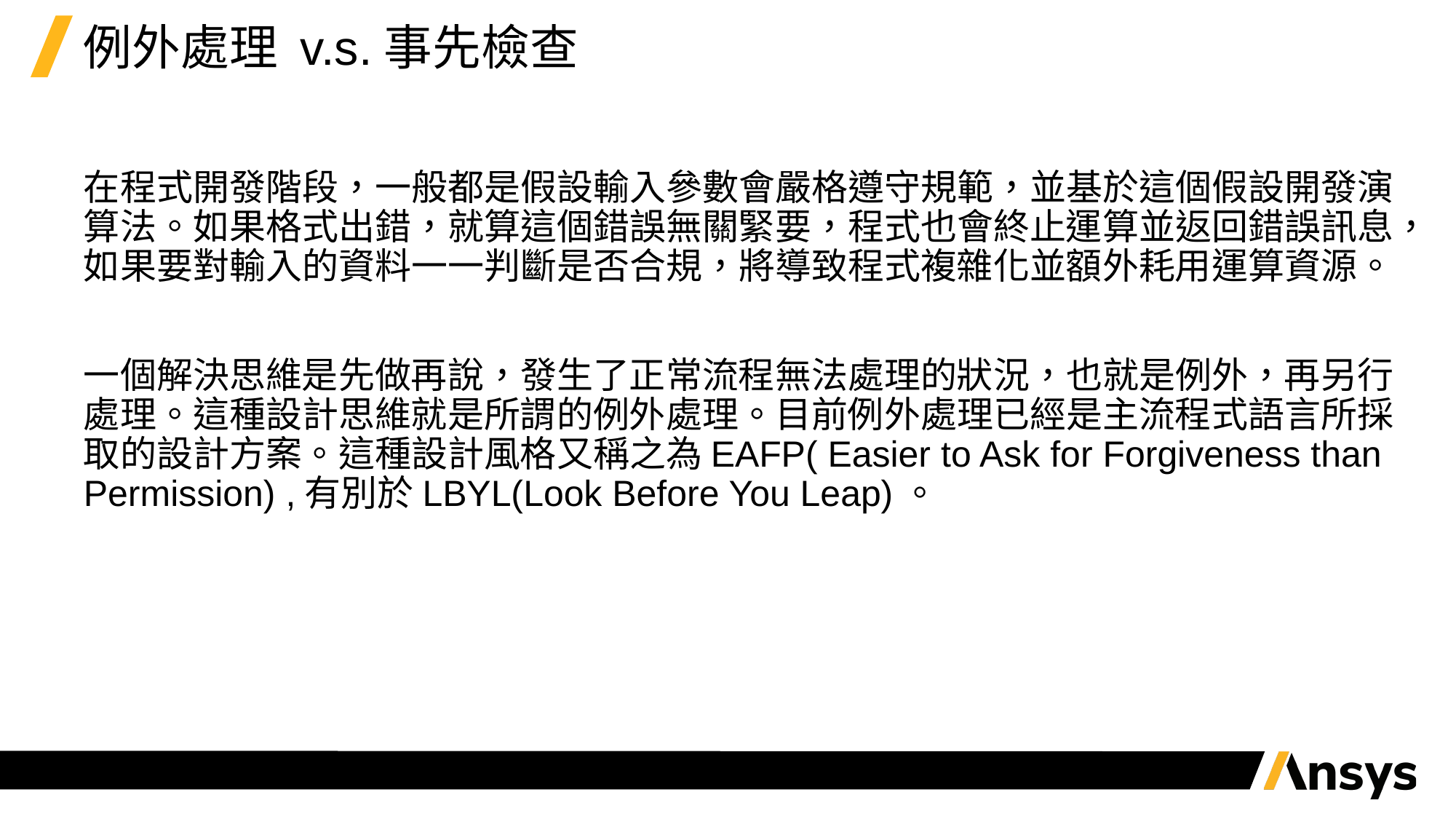

# 例外處理 v.s.事先檢查
在程式開發階段，一般都是假設輸入參數會嚴格遵守規範，並基於這個假設開發演算法。如果格式出錯，就算這個錯誤無關緊要，程式也會終止運算並返回錯誤訊息，如果要對輸入的資料一一判斷是否合規，將導致程式複雜化並額外耗用運算資源。

一個解決思維是先做再說，發生了正常流程無法處理的狀況，也就是例外，再另行處理。這種設計思維就是所謂的例外處理。目前例外處理已經是主流程式語言所採取的設計方案。這種設計風格又稱之為EAFP( Easier to Ask for Forgiveness than Permission) ,有別於LBYL(Look Before You Leap)。